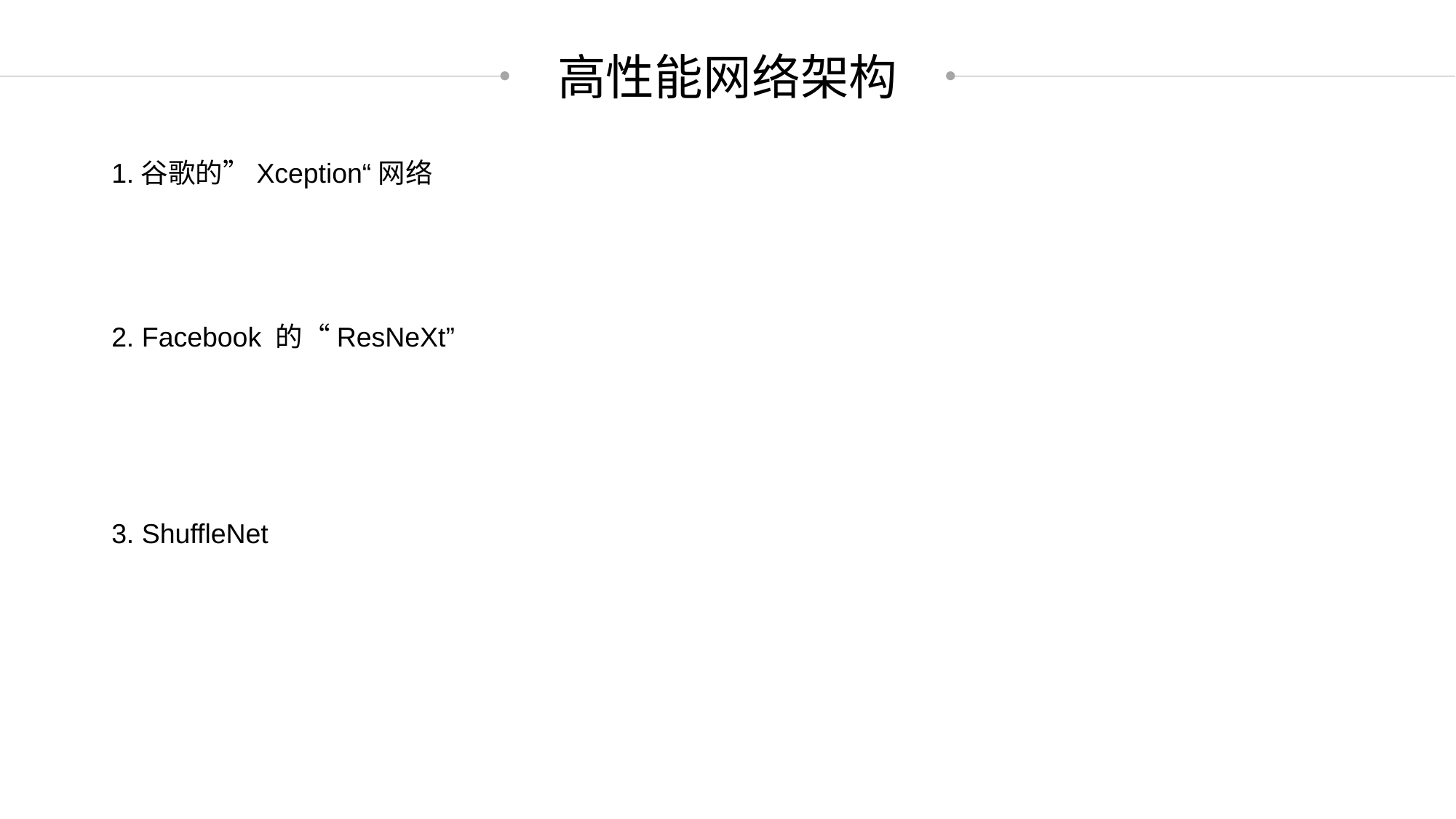

高性能网络架构
1.谷歌的”Xception“网络

2. Facebook 的“ResNeXt”

3. ShuffleNet